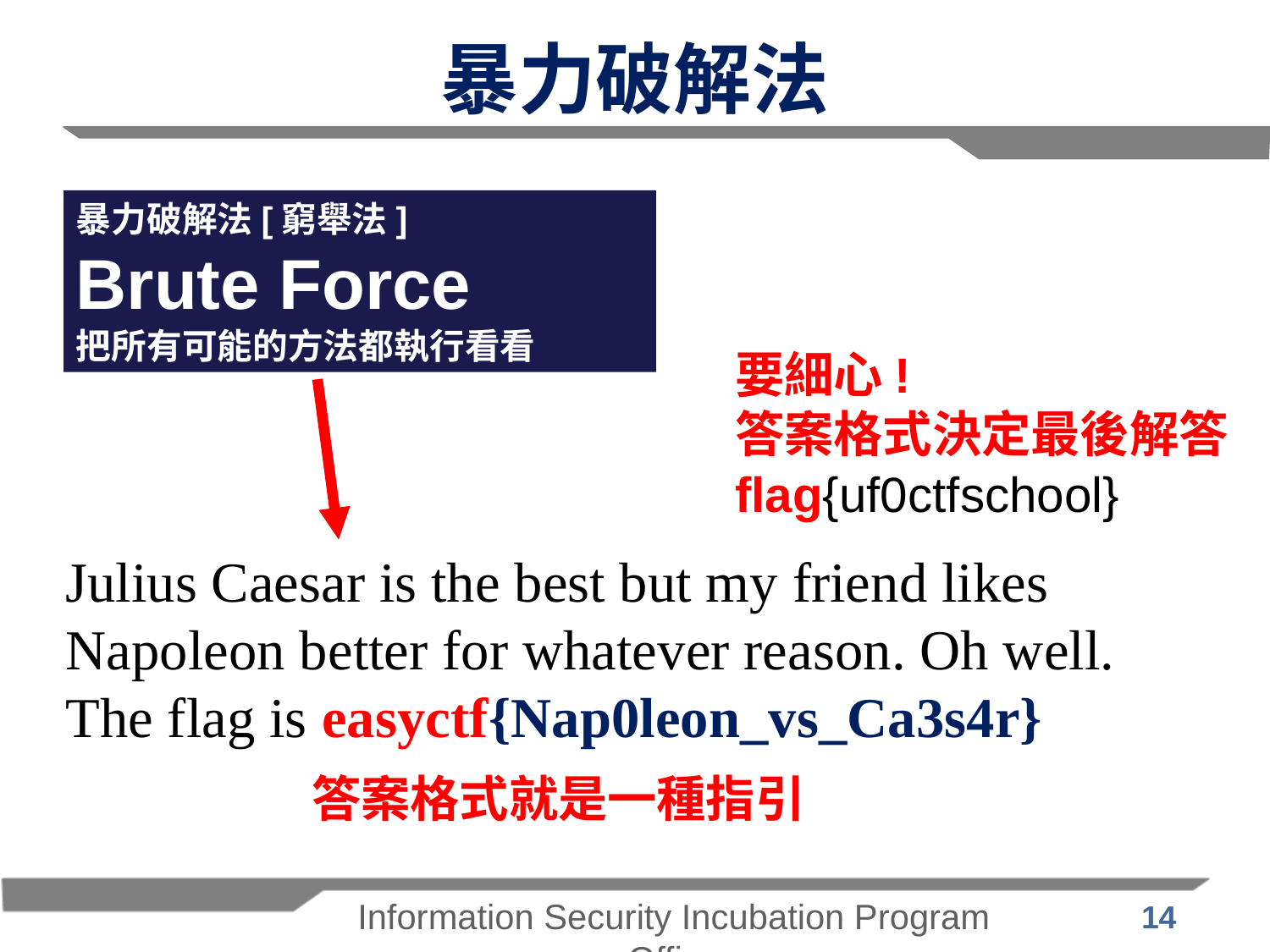

# 暴力破解法
暴力破解法[窮舉法]
Brute Force
把所有可能的方法都執行看看
要細心!
答案格式決定最後解答
flag{uf0ctfschool}
Julius Caesar is the best but my friend likes Napoleon better for whatever reason. Oh well. The flag is easyctf{Nap0leon_vs_Ca3s4r}
答案格式就是一種指引